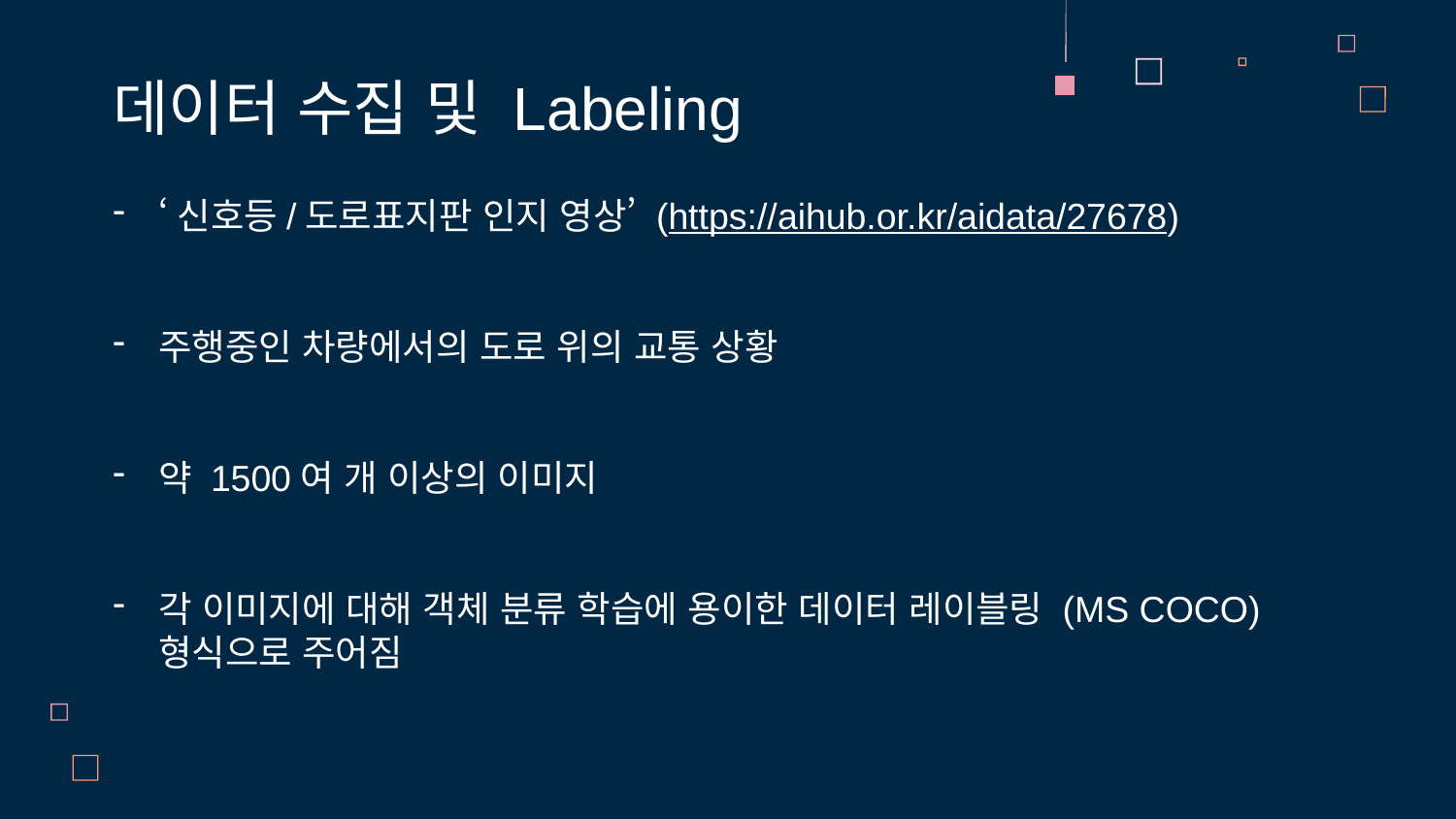

데이터 수집 및 Labeling
‘신호등/도로표지판 인지 영상’ (https://aihub.or.kr/aidata/27678)

주행중인 차량에서의 도로 위의 교통 상황

약 1500여 개 이상의 이미지

각 이미지에 대해 객체 분류 학습에 용이한 데이터 레이블링 (MS COCO) 형식으로 주어짐